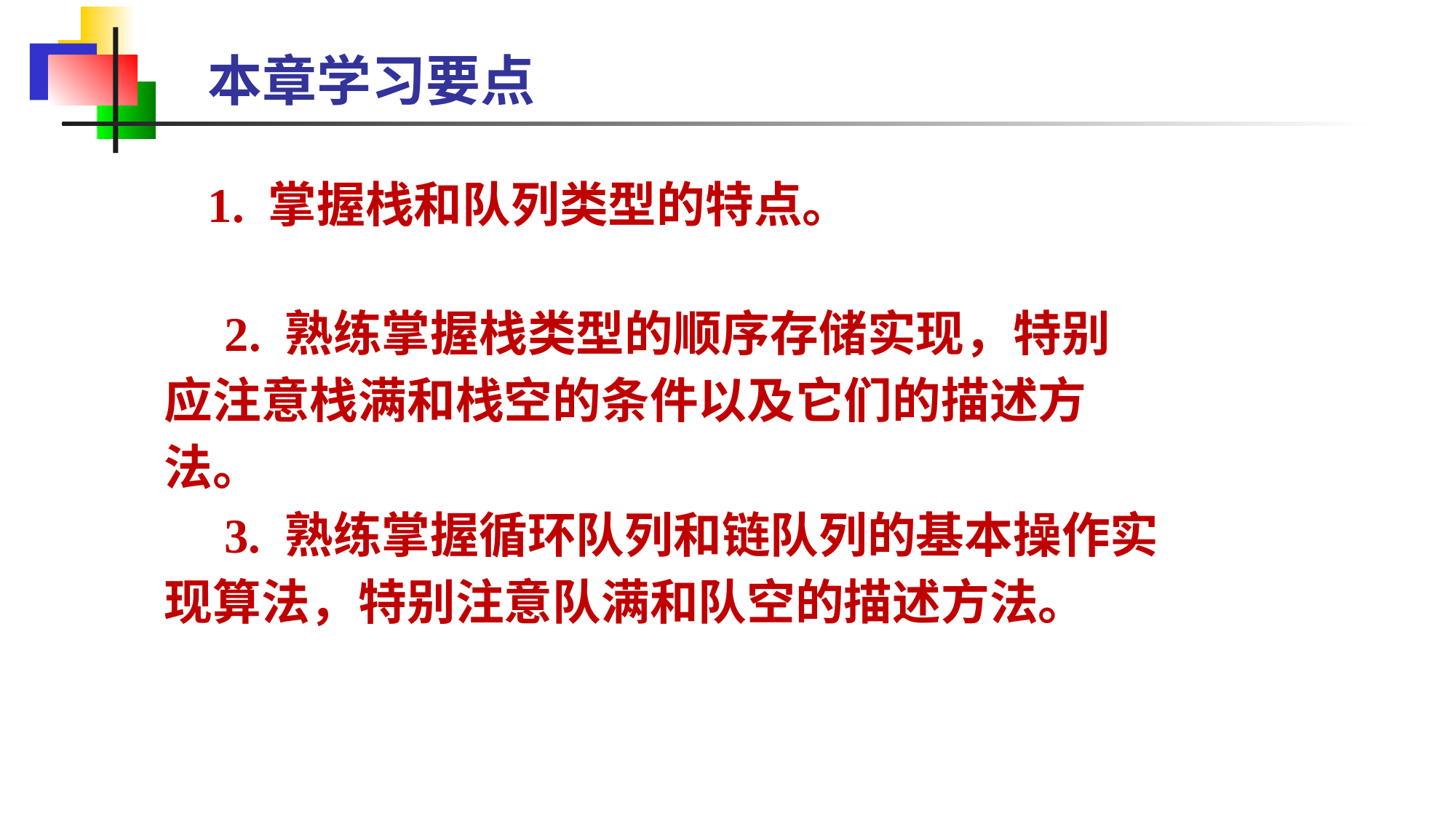

本章学习要点
   1. 掌握栈和队列类型的特点。
　2. 熟练掌握栈类型的顺序存储实现，特别应注意栈满和栈空的条件以及它们的描述方法。
　3. 熟练掌握循环队列和链队列的基本操作实现算法，特别注意队满和队空的描述方法。